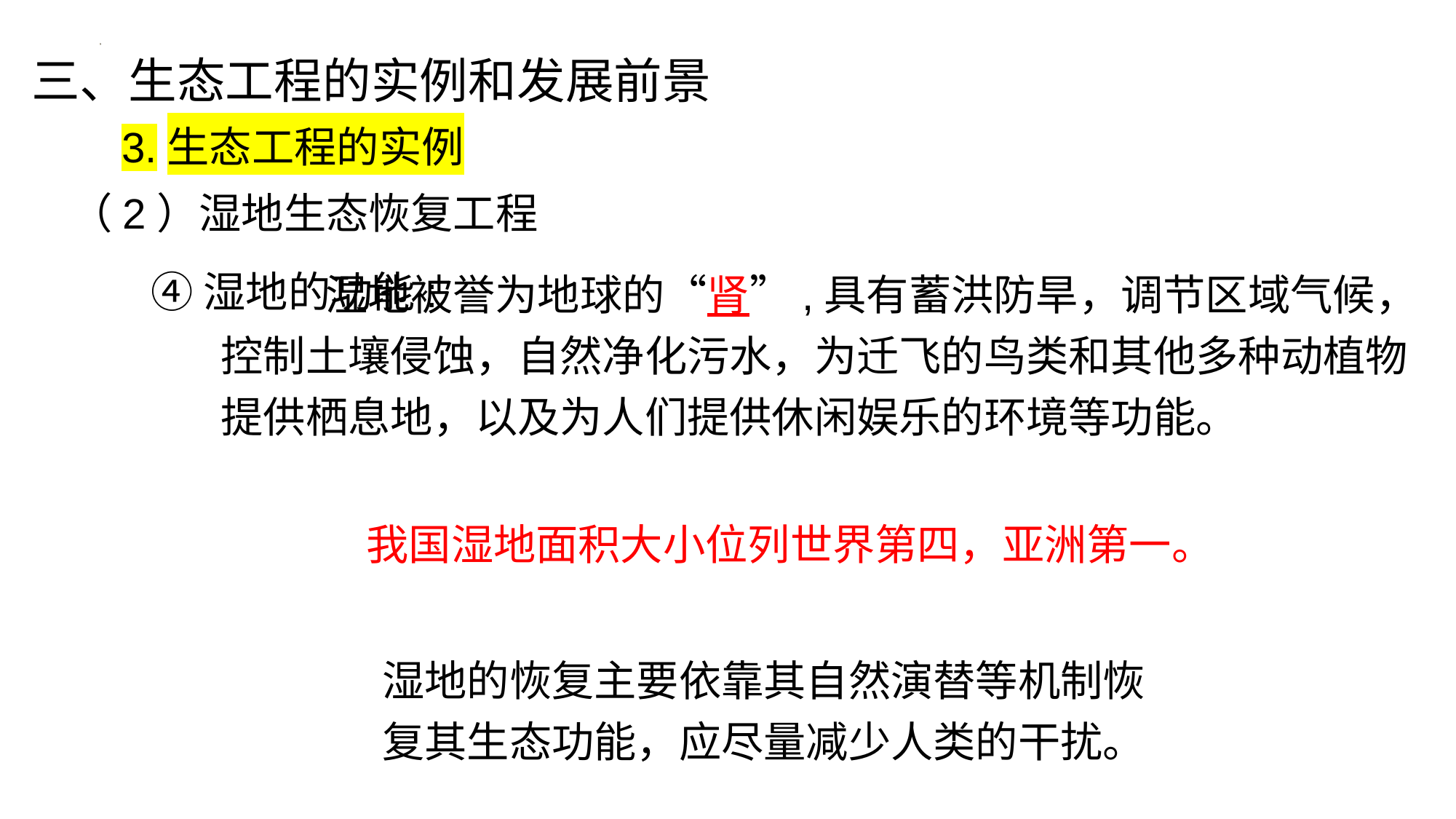

三、生态工程的实例和发展前景

3.生态工程的实例
（2）湿地生态恢复工程
          湿地被誉为地球的“肾”,具有蓄洪防旱，调节区域气候，控制土壤侵蚀，自然净化污水，为迁飞的鸟类和其他多种动植物提供栖息地，以及为人们提供休闲娱乐的环境等功能。
④湿地的功能:
我国湿地面积大小位列世界第四，亚洲第一。
湿地的恢复主要依靠其自然演替等机制恢复其生态功能，应尽量减少人类的干扰。